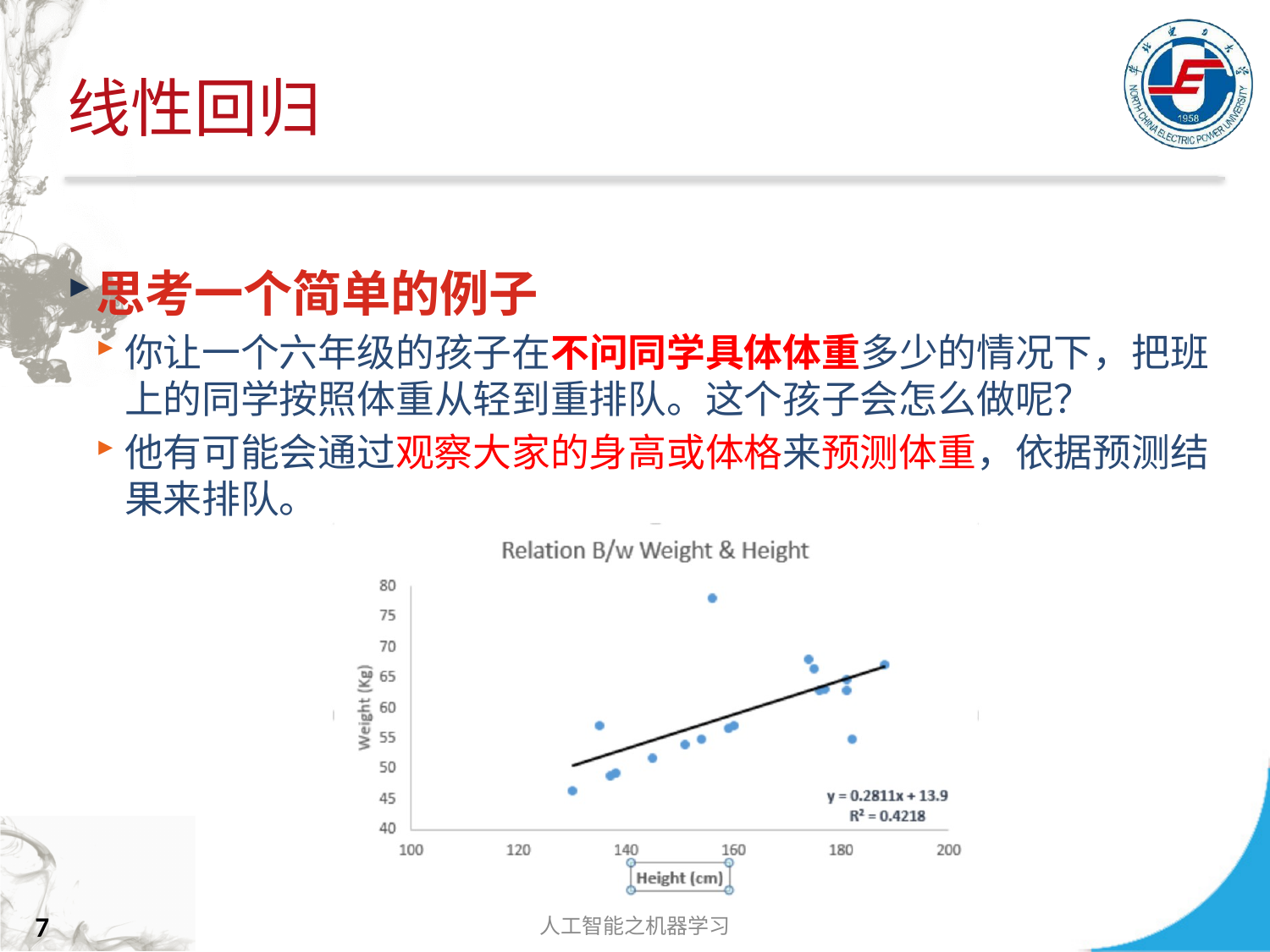

# 线性回归
思考一个简单的例子
你让一个六年级的孩子在不问同学具体体重多少的情况下，把班 上的同学按照体重从轻到重排队。这个孩子会怎么做呢？
他有可能会通过观察大家的身高或体格来预测体重，依据预测结 果来排队。

人工智能之机器学习
7